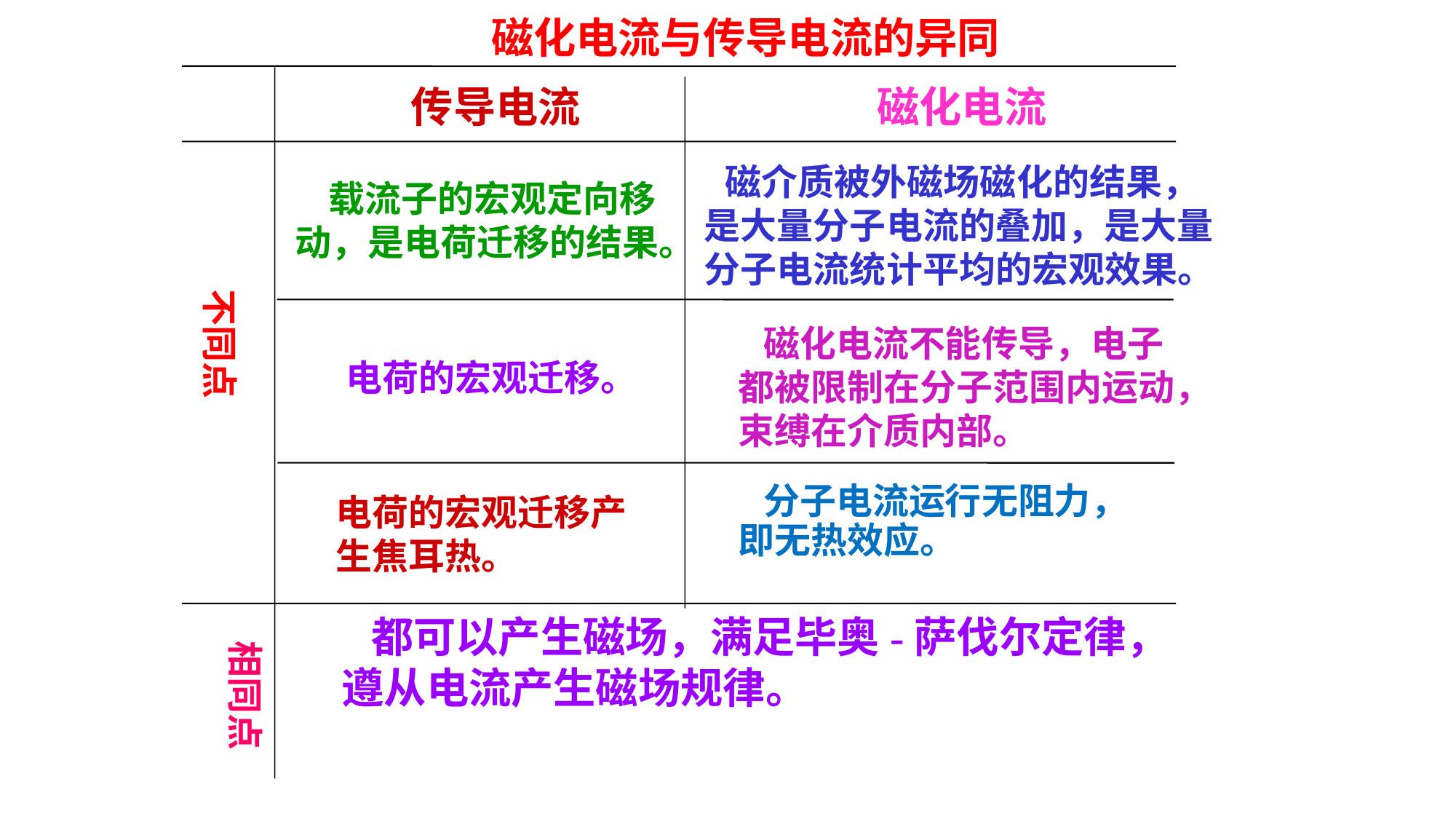

磁化电流与传导电流的异同

传导电流
磁化电流

  磁介质被外磁场磁化的结果，是大量分子电流的叠加，是大量分子电流统计平均的宏观效果。
   载流子的宏观定向移动，是电荷迁移的结果。
不同点
  磁化电流不能传导，电子都被限制在分子范围内运动，束缚在介质内部。
电荷的宏观迁移。
  分子电流运行无阻力，即无热效应。
电荷的宏观迁移产生焦耳热。
  都可以产生磁场，满足毕奥-萨伐尔定律，遵从电流产生磁场规律。
相同点